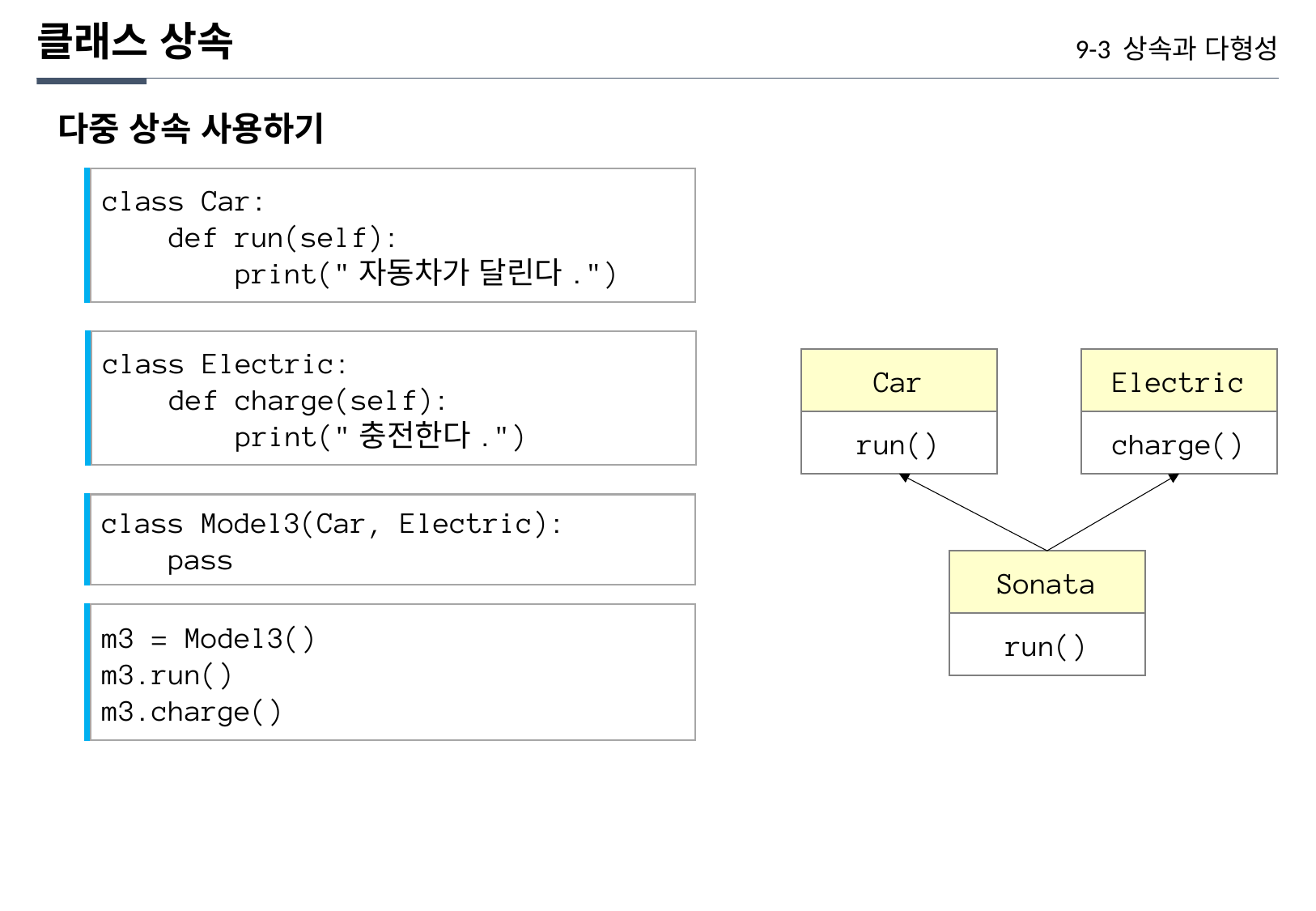

클래스 상속
9-3 상속과 다형성
다중 상속 사용하기

class Car:
    def run(self):
        print("자동차가 달린다.")

class Electric:
    def charge(self):
        print("충전한다.")
Car
Electric
run()
charge()

class Model3(Car, Electric):
    pass
Sonata

m3 = Model3()
m3.run()
m3.charge()
run()